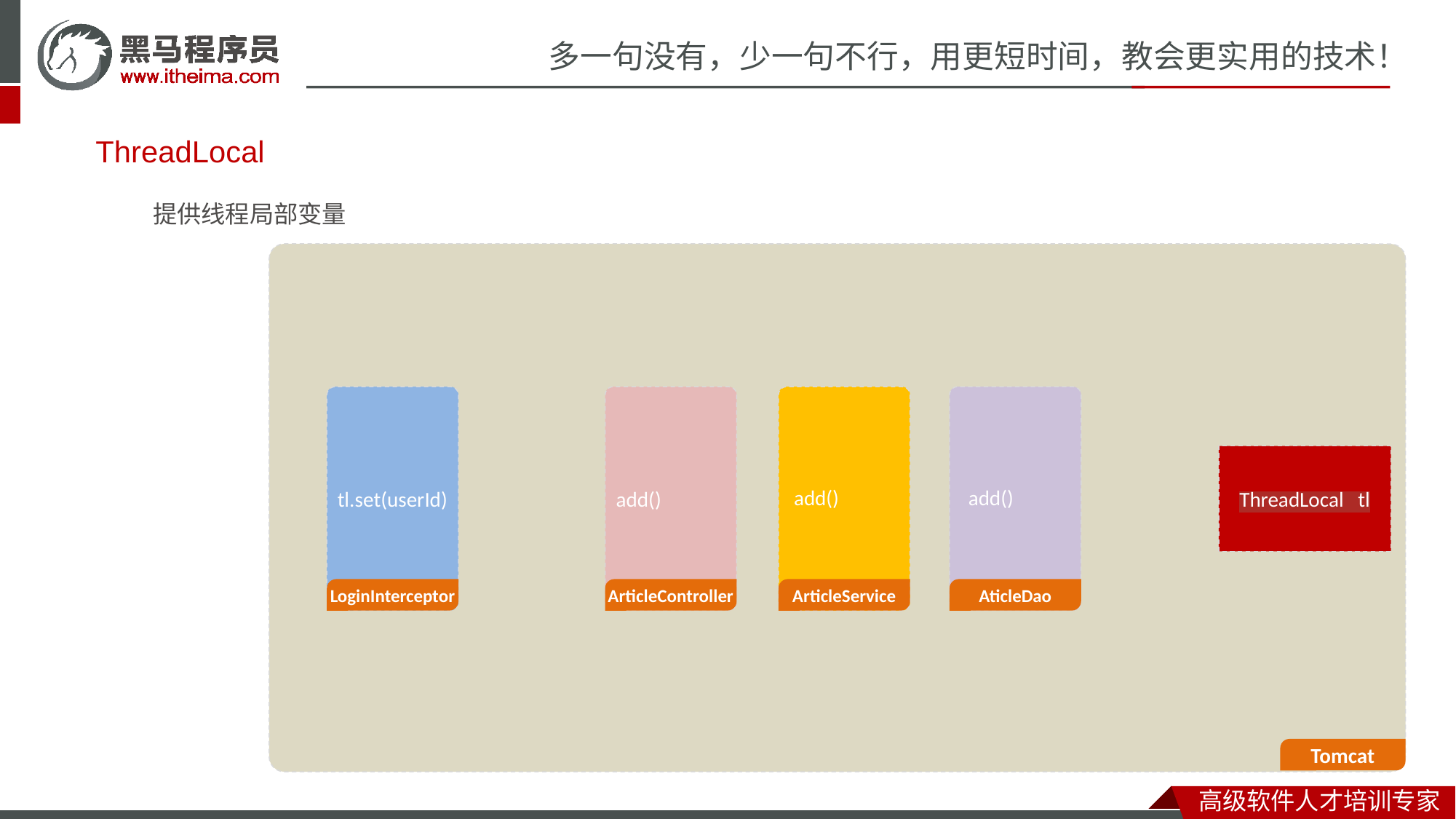

# ThreadLocal
提供线程局部变量

LoginInterceptor

ArticleController

ArticleService

AticleDao
ThreadLocal   tl
add()
add()
tl.set(userId)
add()
Tomcat